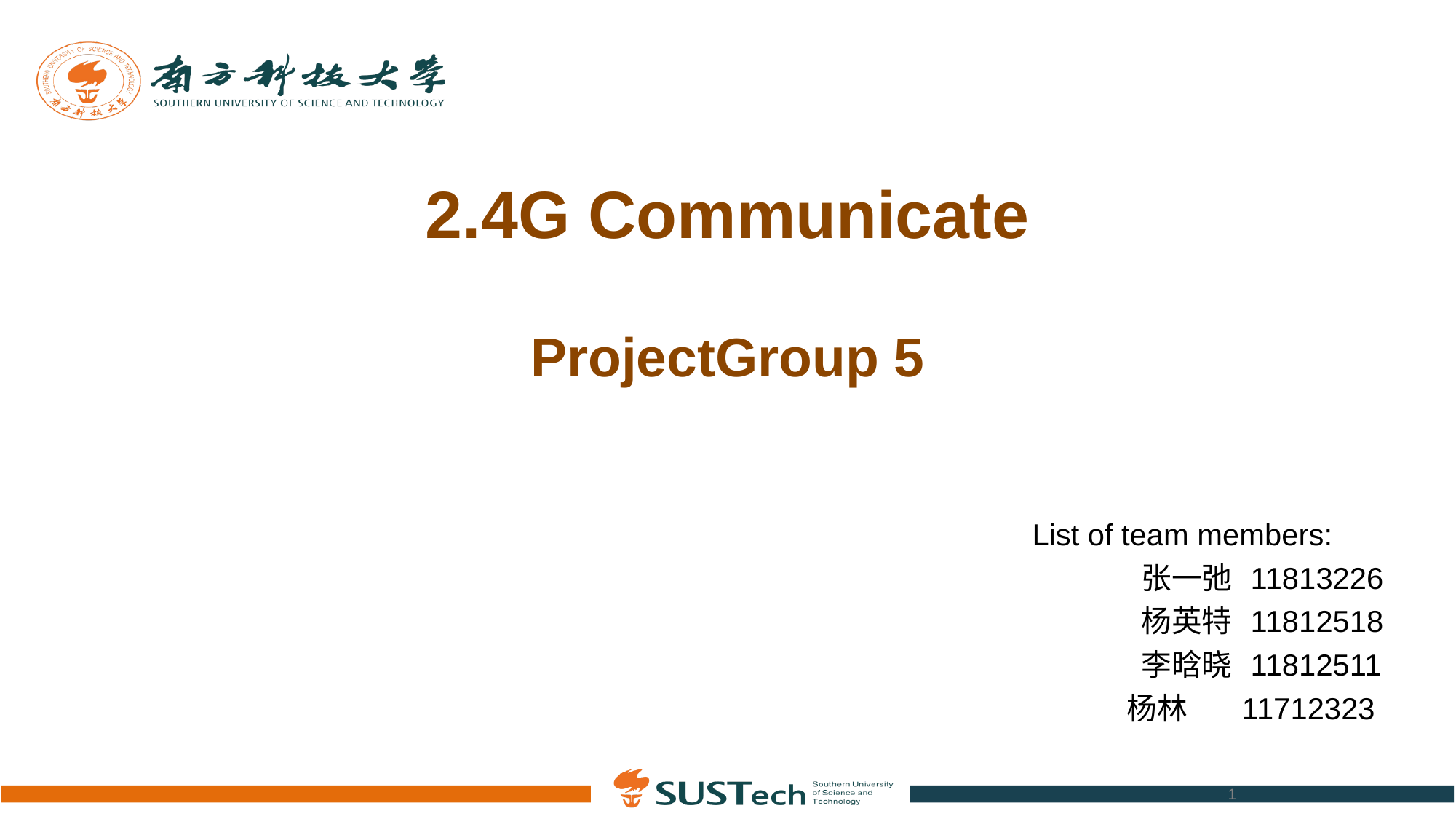

# 2.4G Communicate
ProjectGroup 5

List of team members:
	张一弛	11813226
	杨英特	11812518
	李晗晓	11812511
             杨林       11712323
1